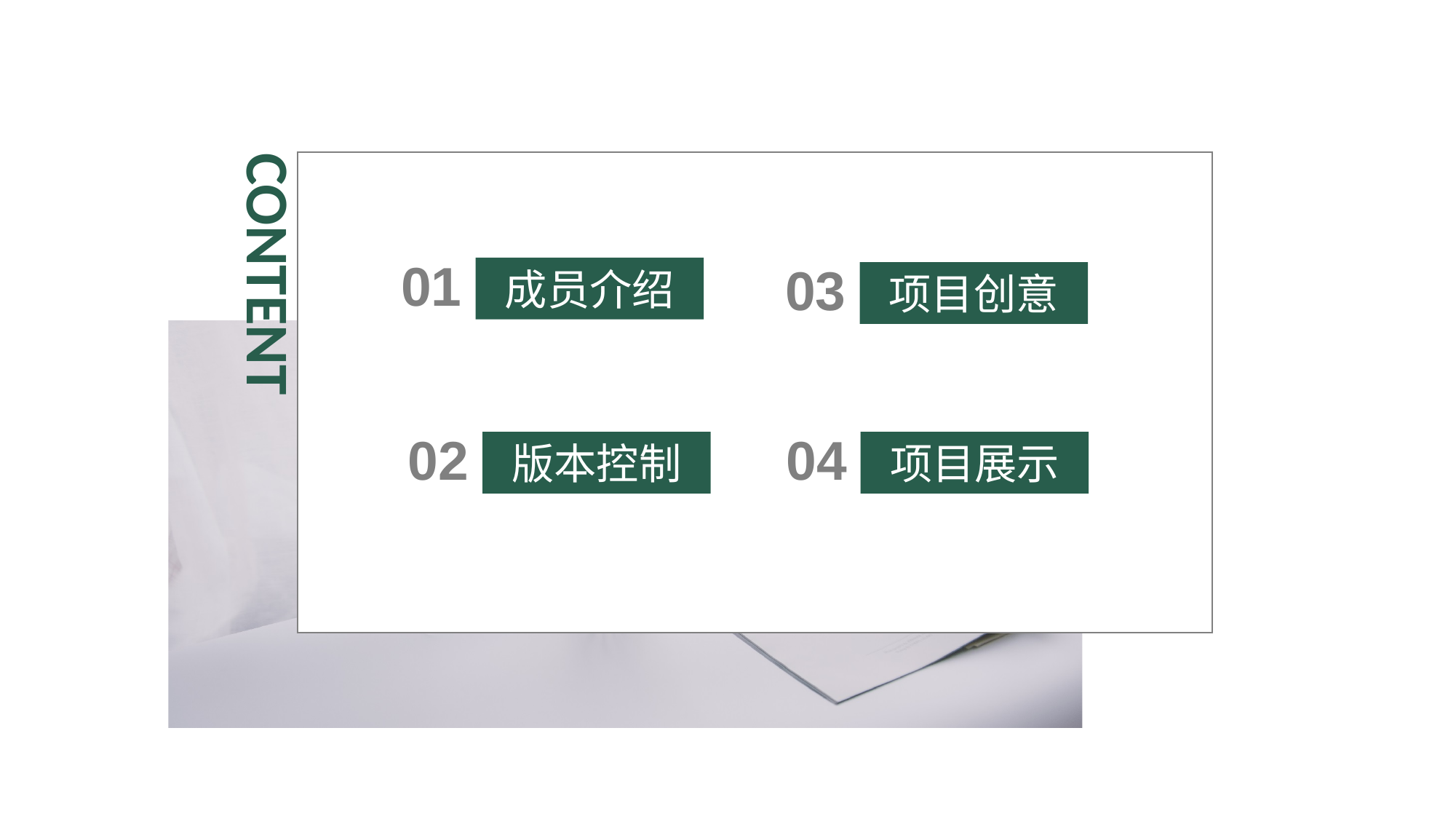

CONTENT

01
03
成员介绍
项目创意

02
04
版本控制
项目展示